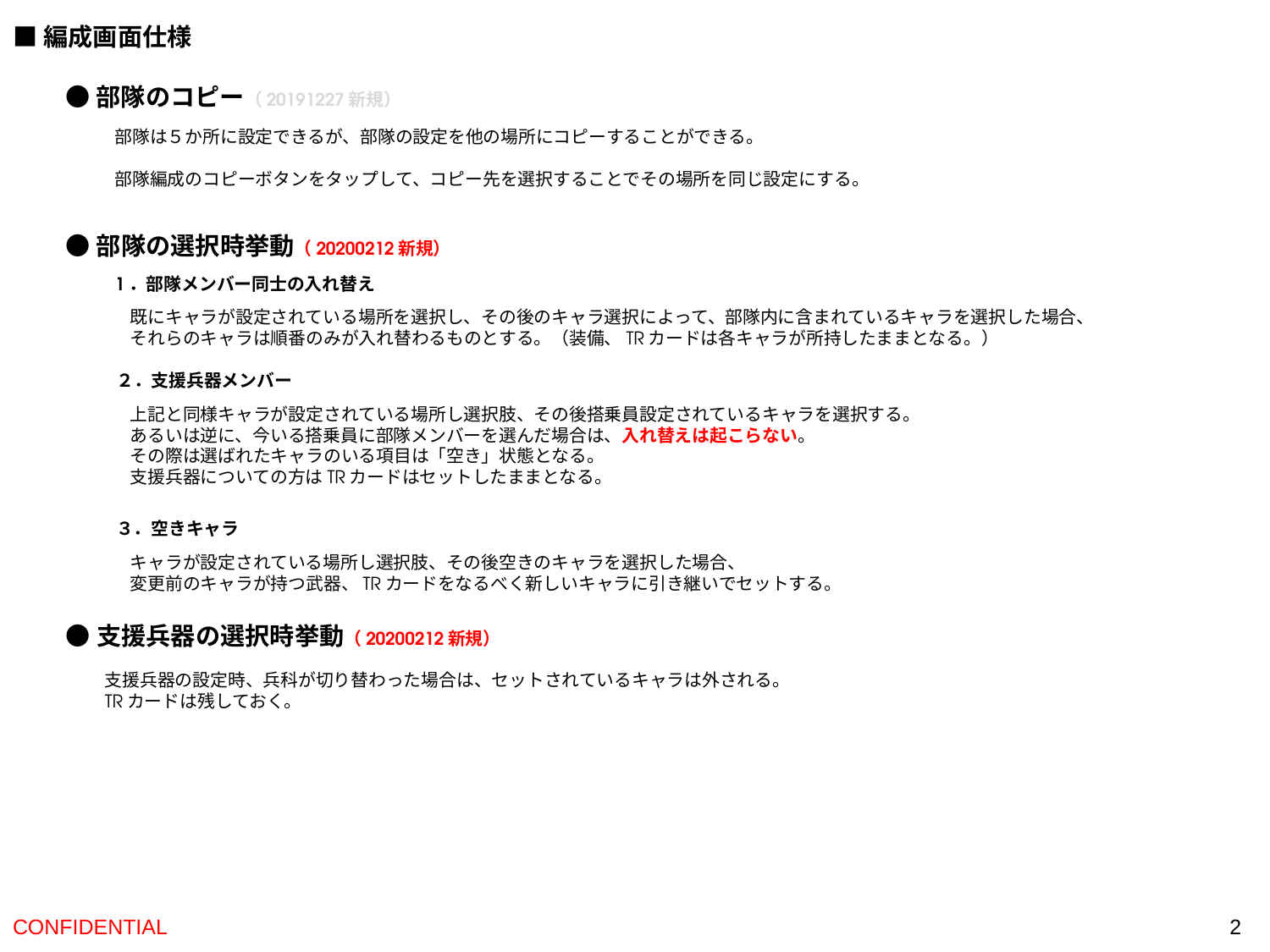

■編成画面仕様
●部隊のコピー（20191227新規）
部隊は５か所に設定できるが、部隊の設定を他の場所にコピーすることができる。

部隊編成のコピーボタンをタップして、コピー先を選択することでその場所を同じ設定にする。
●部隊の選択時挙動（20200212新規）
1．部隊メンバー同士の入れ替え
既にキャラが設定されている場所を選択し、その後のキャラ選択によって、部隊内に含まれているキャラを選択した場合、
それらのキャラは順番のみが入れ替わるものとする。（装備、TRカードは各キャラが所持したままとなる。）
２．支援兵器メンバー
上記と同様キャラが設定されている場所し選択肢、その後搭乗員設定されているキャラを選択する。
あるいは逆に、今いる搭乗員に部隊メンバーを選んだ場合は、入れ替えは起こらない。
その際は選ばれたキャラのいる項目は「空き」状態となる。
支援兵器についての方はTRカードはセットしたままとなる。
３．空きキャラ
キャラが設定されている場所し選択肢、その後空きのキャラを選択した場合、
変更前のキャラが持つ武器、TRカードをなるべく新しいキャラに引き継いでセットする。
●支援兵器の選択時挙動（20200212新規）
支援兵器の設定時、兵科が切り替わった場合は、セットされているキャラは外される。
TRカードは残しておく。
2
CONFIDENTIAL